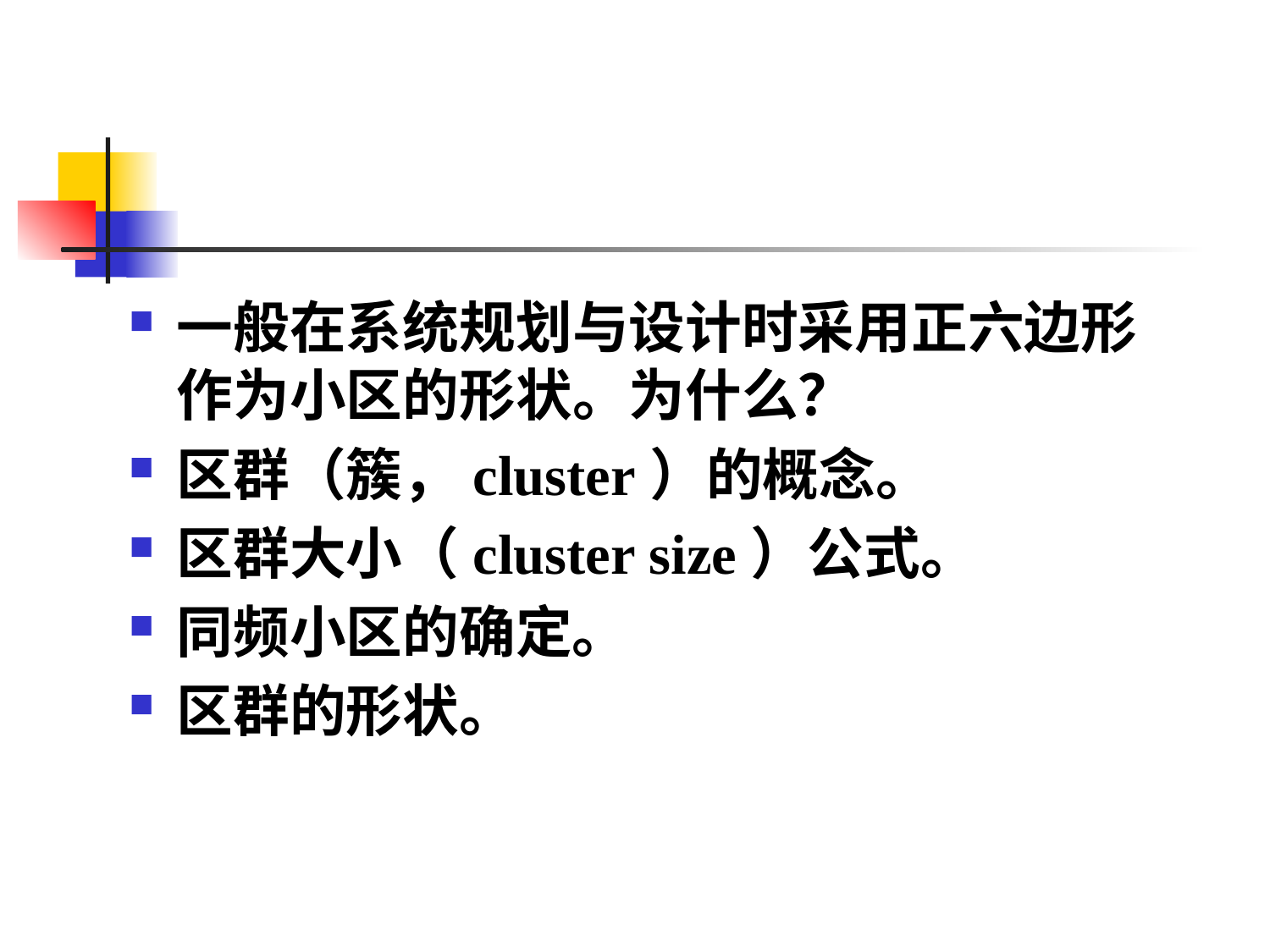

一般在系统规划与设计时采用正六边形作为小区的形状。为什么？
区群（簇，cluster）的概念。
区群大小（cluster size）公式。
同频小区的确定。
区群的形状。